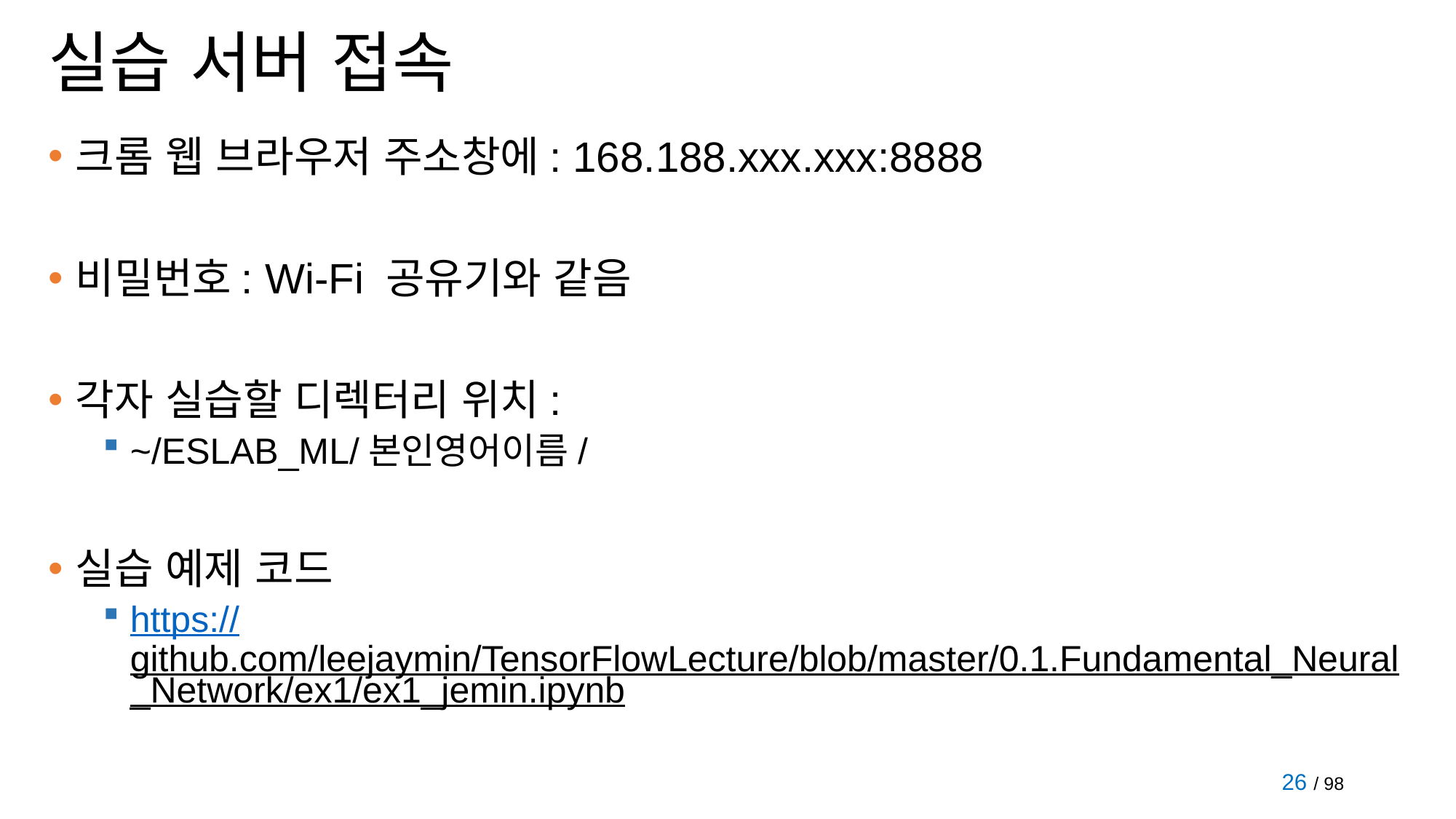

# 실습 서버 접속
크롬 웹 브라우저 주소창에: 168.188.xxx.xxx:8888

비밀번호: Wi-Fi 공유기와 같음

각자 실습할 디렉터리 위치:
~/ESLAB_ML/본인영어이름/

실습 예제 코드
https://github.com/leejaymin/TensorFlowLecture/blob/master/0.1.Fundamental_Neural_Network/ex1/ex1_jemin.ipynb
26 / 98